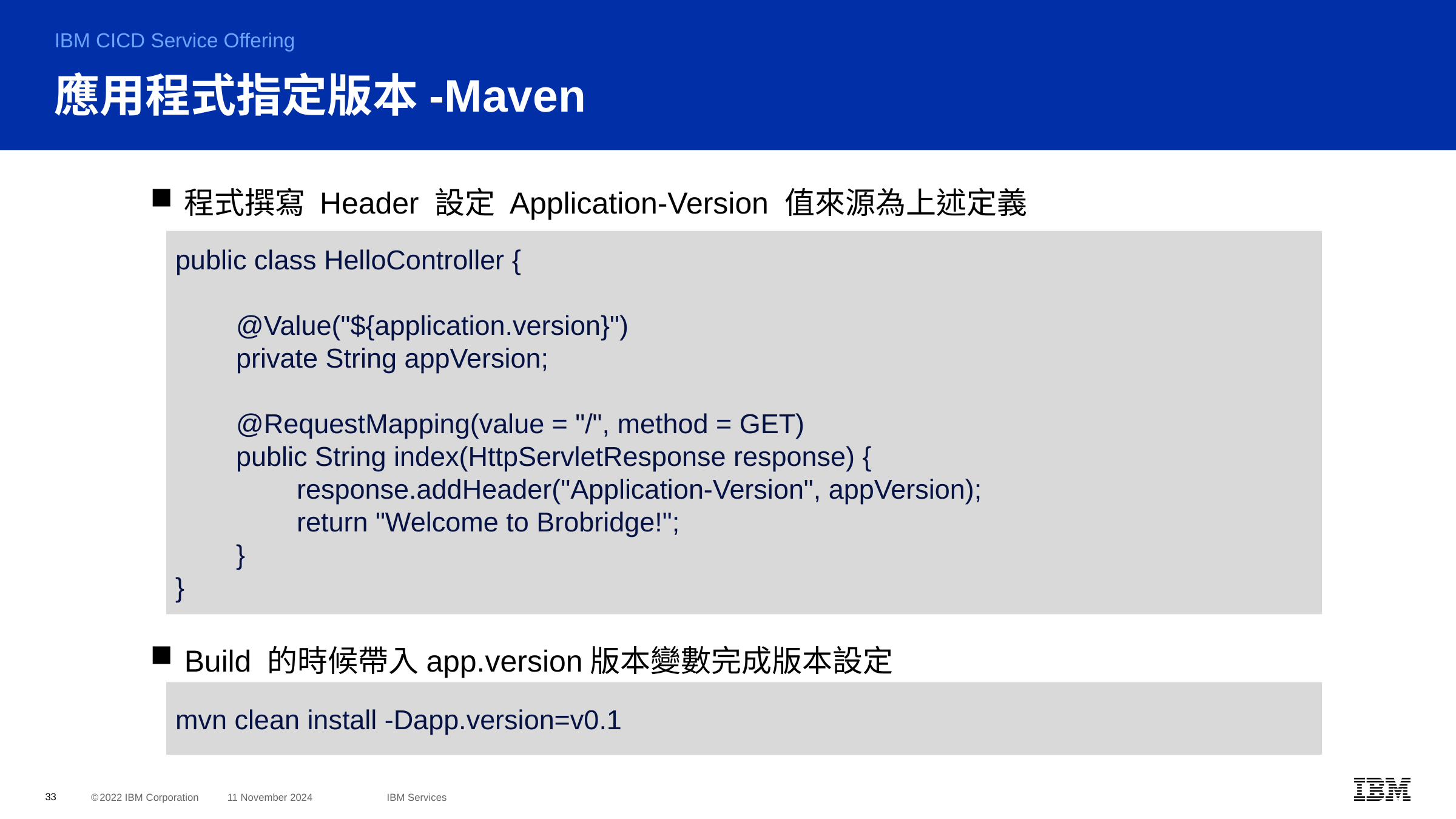

IBM CICD Service Offering
# 應用程式指定版本-Maven
程式撰寫 Header 設定 Application-Version 值來源為上述定義

Build 的時候帶入app.version版本變數完成版本設定
public class HelloController {

        @Value("${application.version}")
        private String appVersion;

        @RequestMapping(value = "/", method = GET)
        public String index(HttpServletResponse response) {
                response.addHeader("Application-Version", appVersion);
                return "Welcome to Brobridge!";
        }
}
mvn clean install -Dapp.version=v0.1